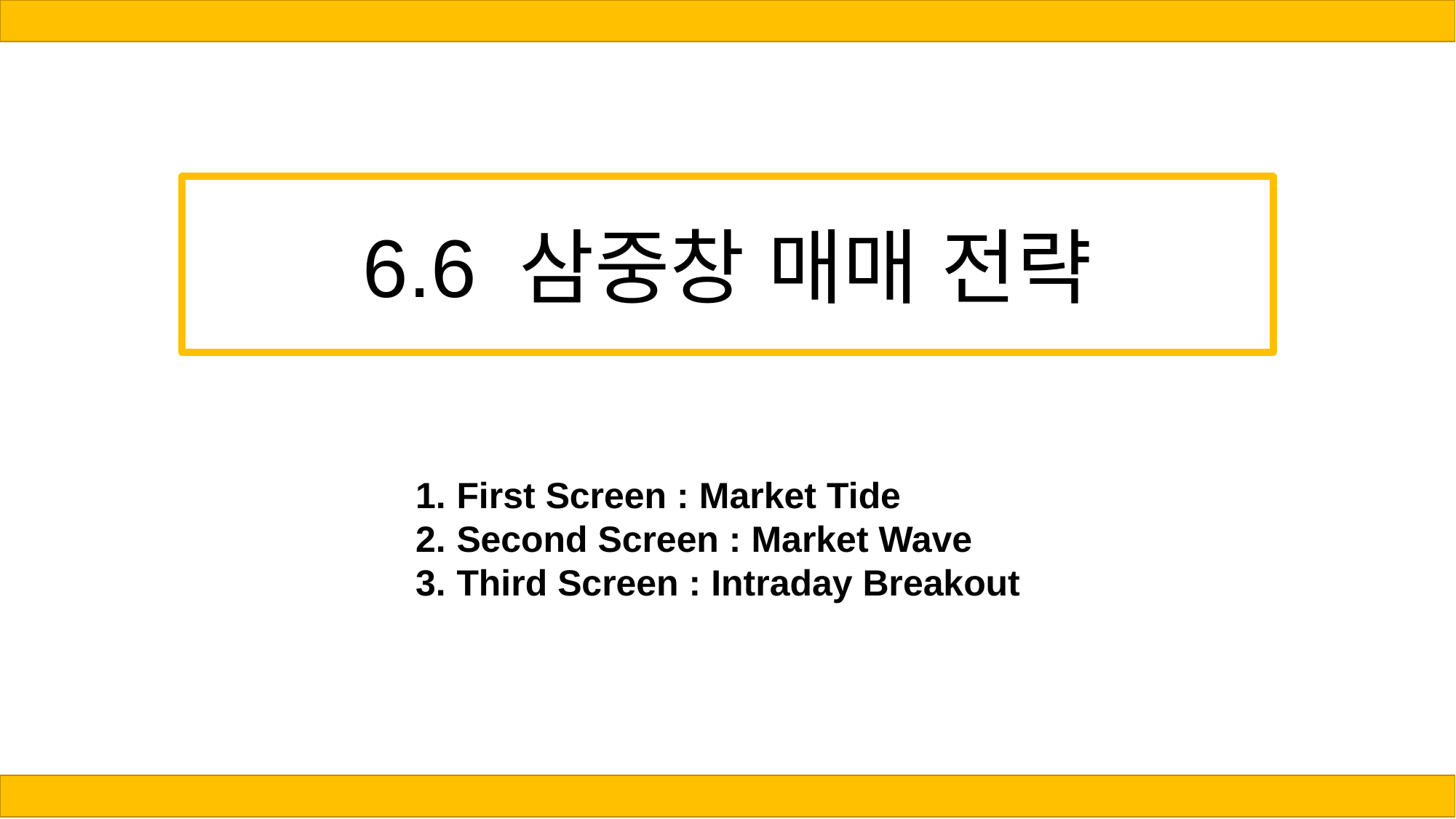

# 6.6 삼중창 매매 전략
First Screen : Market Tide
Second Screen : Market Wave
Third Screen : Intraday Breakout